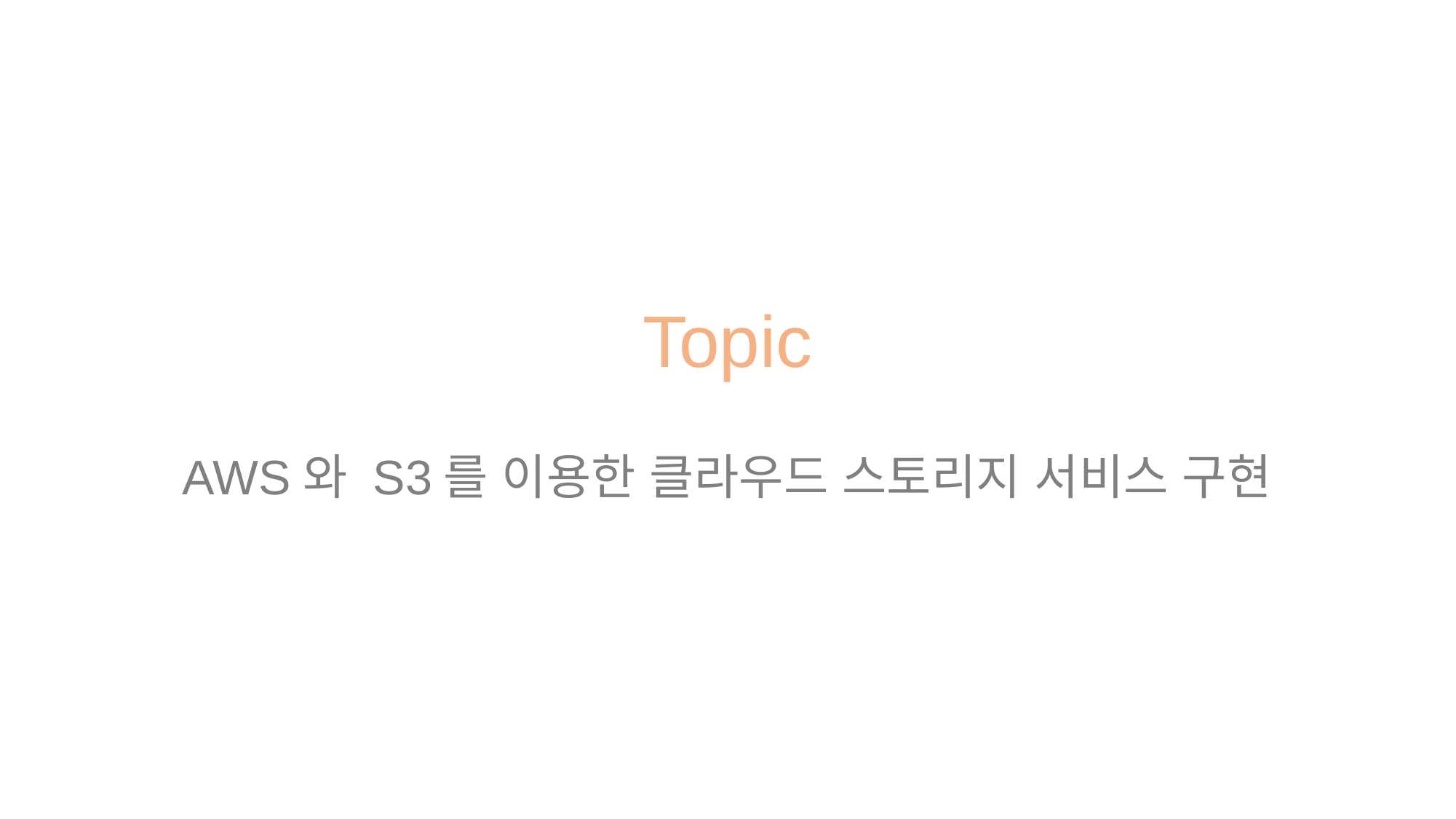

Topic
AWS와 S3를 이용한 클라우드 스토리지 서비스 구현